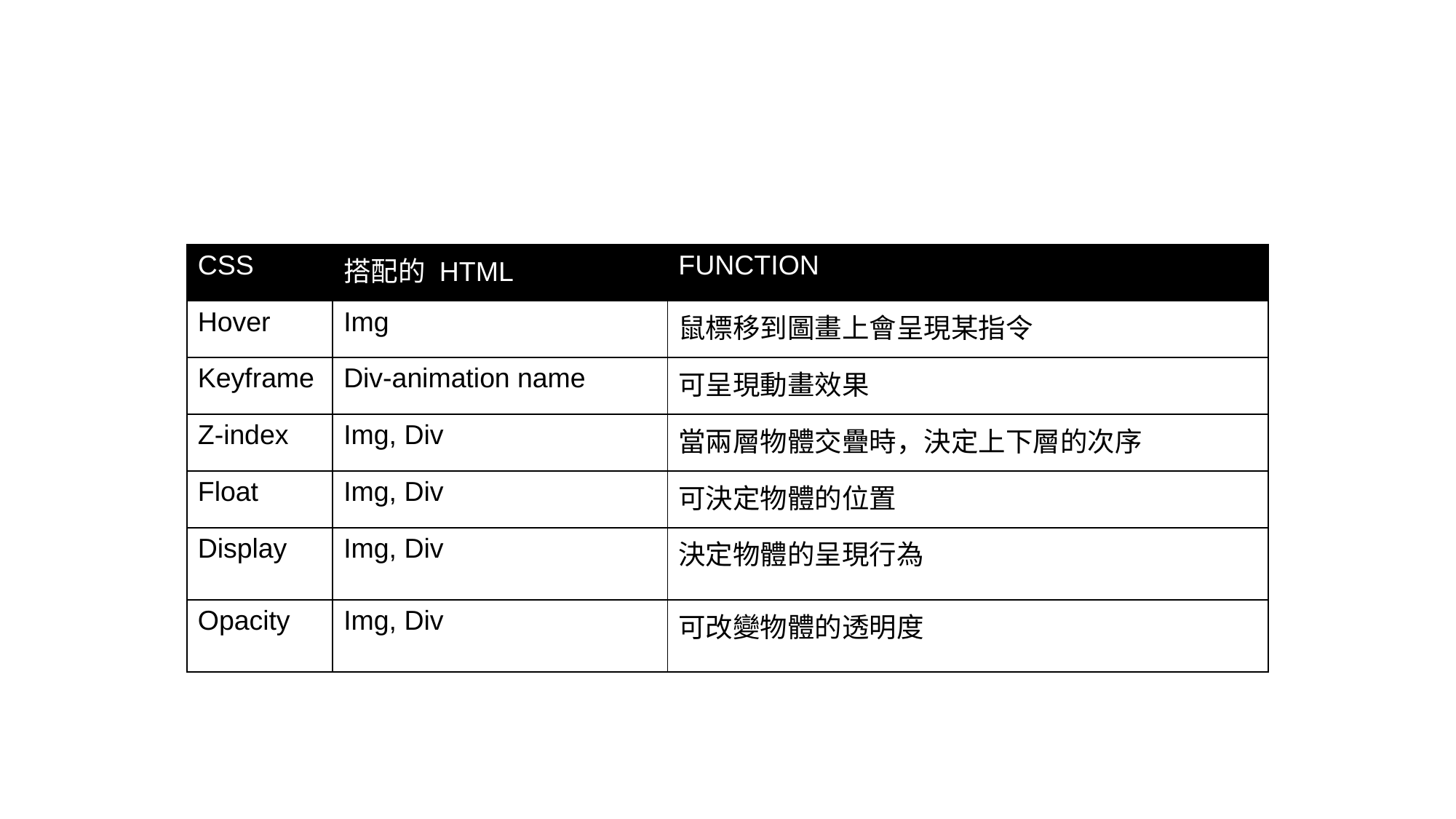

| CSS | 搭配的 HTML | FUNCTION |
| --- | --- | --- |
| Hover | Img | 鼠標移到圖畫上會呈現某指令 |
| Keyframe | Div-animation name | 可呈現動畫效果 |
| Z-index | Img, Div | 當兩層物體交疊時，決定上下層的次序 |
| Float | Img, Div | 可決定物體的位置 |
| Display | Img, Div | 決定物體的呈現行為 |
| Opacity | Img, Div | 可改變物體的透明度 |